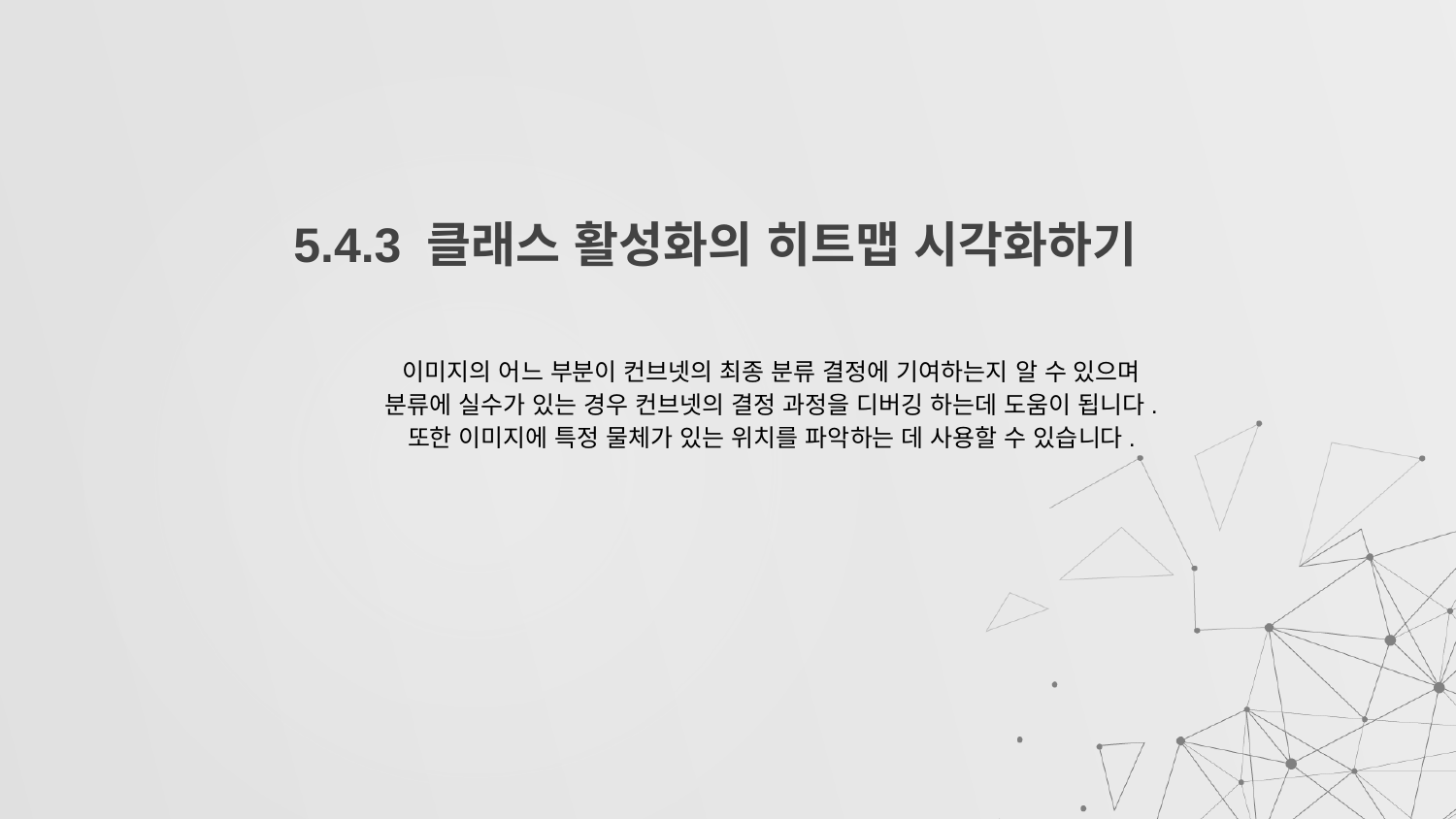

# 5.4.3 클래스 활성화의 히트맵 시각화하기
이미지의 어느 부분이 컨브넷의 최종 분류 결정에 기여하는지 알 수 있으며
분류에 실수가 있는 경우 컨브넷의 결정 과정을 디버깅 하는데 도움이 됩니다.
또한 이미지에 특정 물체가 있는 위치를 파악하는 데 사용할 수 있습니다.